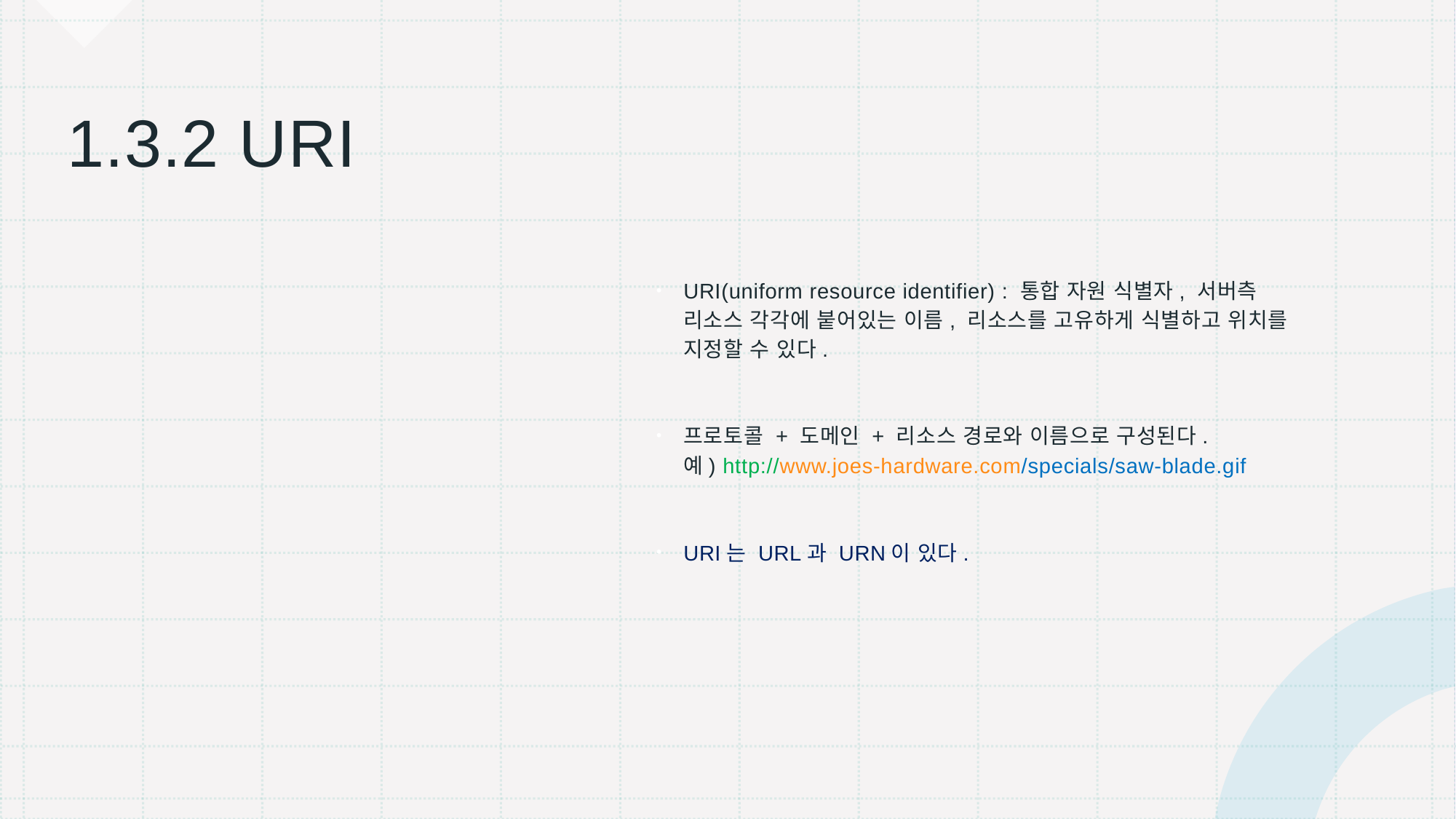

# 1.3.2 URI
URI(uniform resource identifier) : 통합 자원 식별자, 서버측 리소스 각각에 붙어있는 이름, 리소스를 고유하게 식별하고 위치를 지정할 수 있다.

프로토콜 + 도메인 + 리소스 경로와 이름으로 구성된다.
예) http://www.joes-hardware.com/specials/saw-blade.gif

URI는 URL과 URN이 있다.